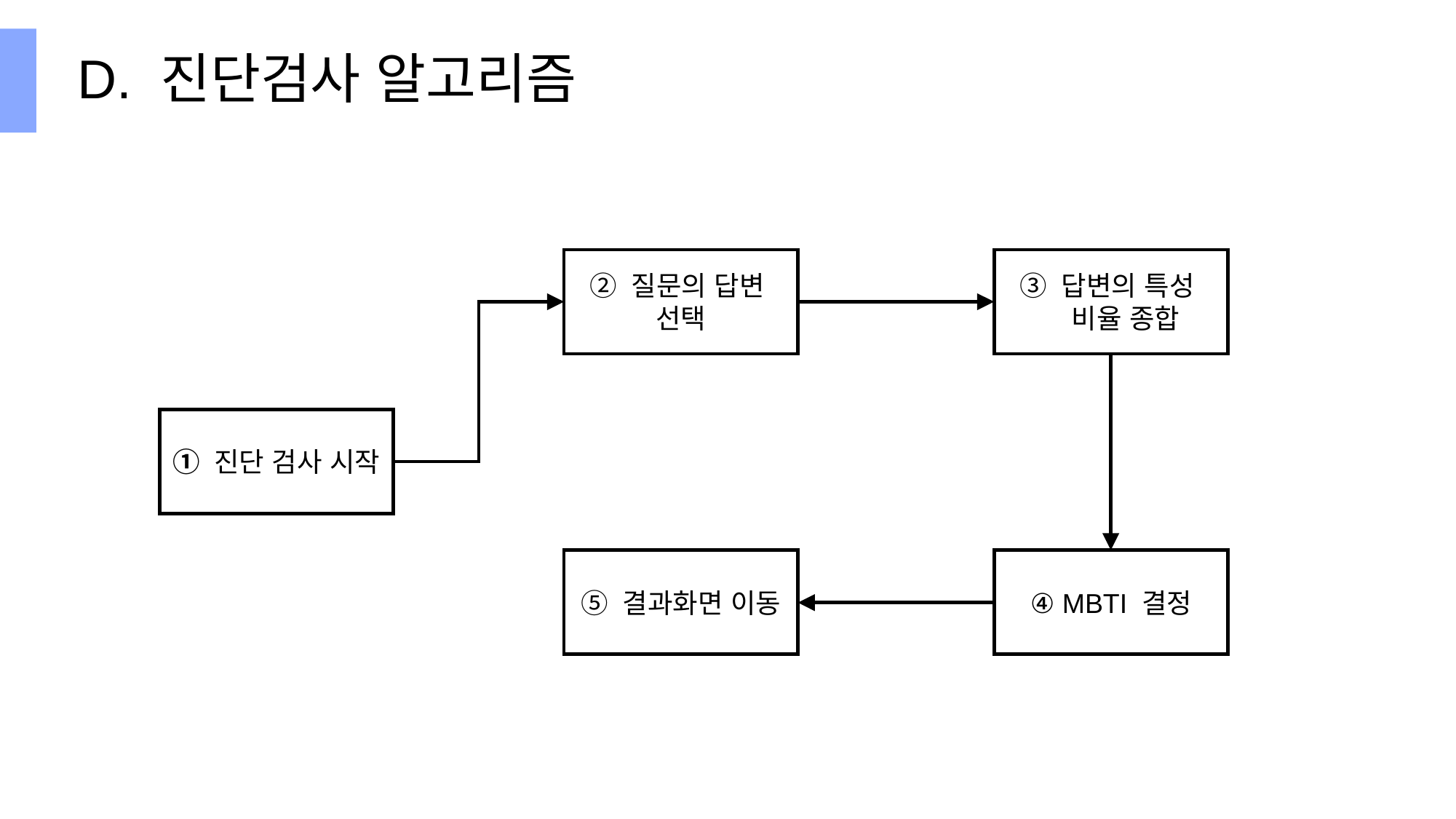

# D. 진단검사 알고리즘
② 질문의 답변
선택
③ 답변의 특성
   비율 종합
① 진단 검사 시작
⑤ 결과화면 이동
④ MBTI 결정